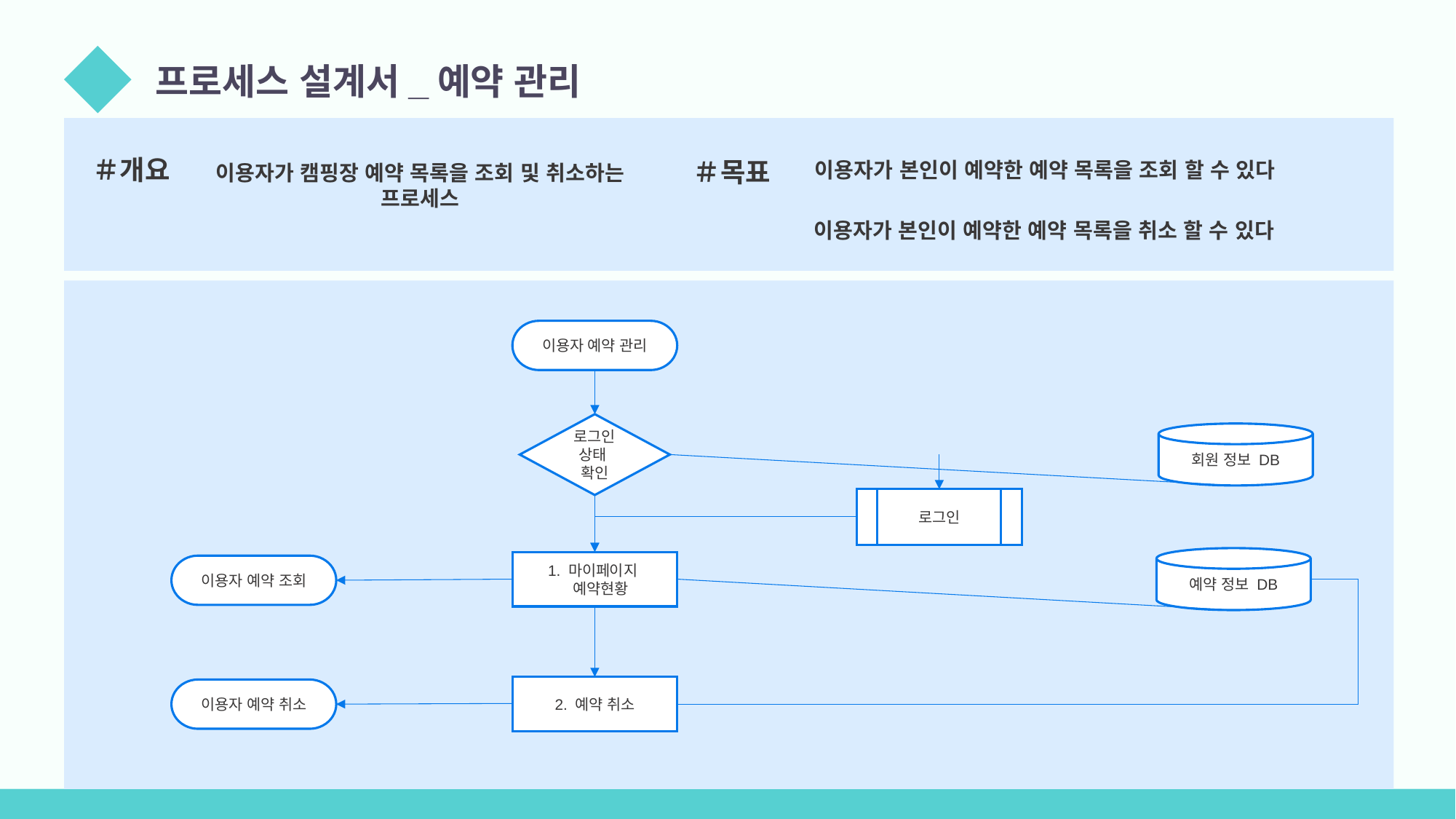

03
프로세스 설계서_예약 관리

＃개요
＃목표
이용자가 본인이 예약한 예약 목록을 조회 할 수 있다
이용자가 캠핑장 예약 목록을 조회 및 취소하는 프로세스
이용자가 본인이 예약한 예약 목록을 취소 할 수 있다

이용자 예약 관리
로그인 상태
확인
회원 정보 DB
로그인
예약 정보 DB
1. 마이페이지
  예약현황
이용자 예약 조회
2. 예약 취소
이용자 예약 취소